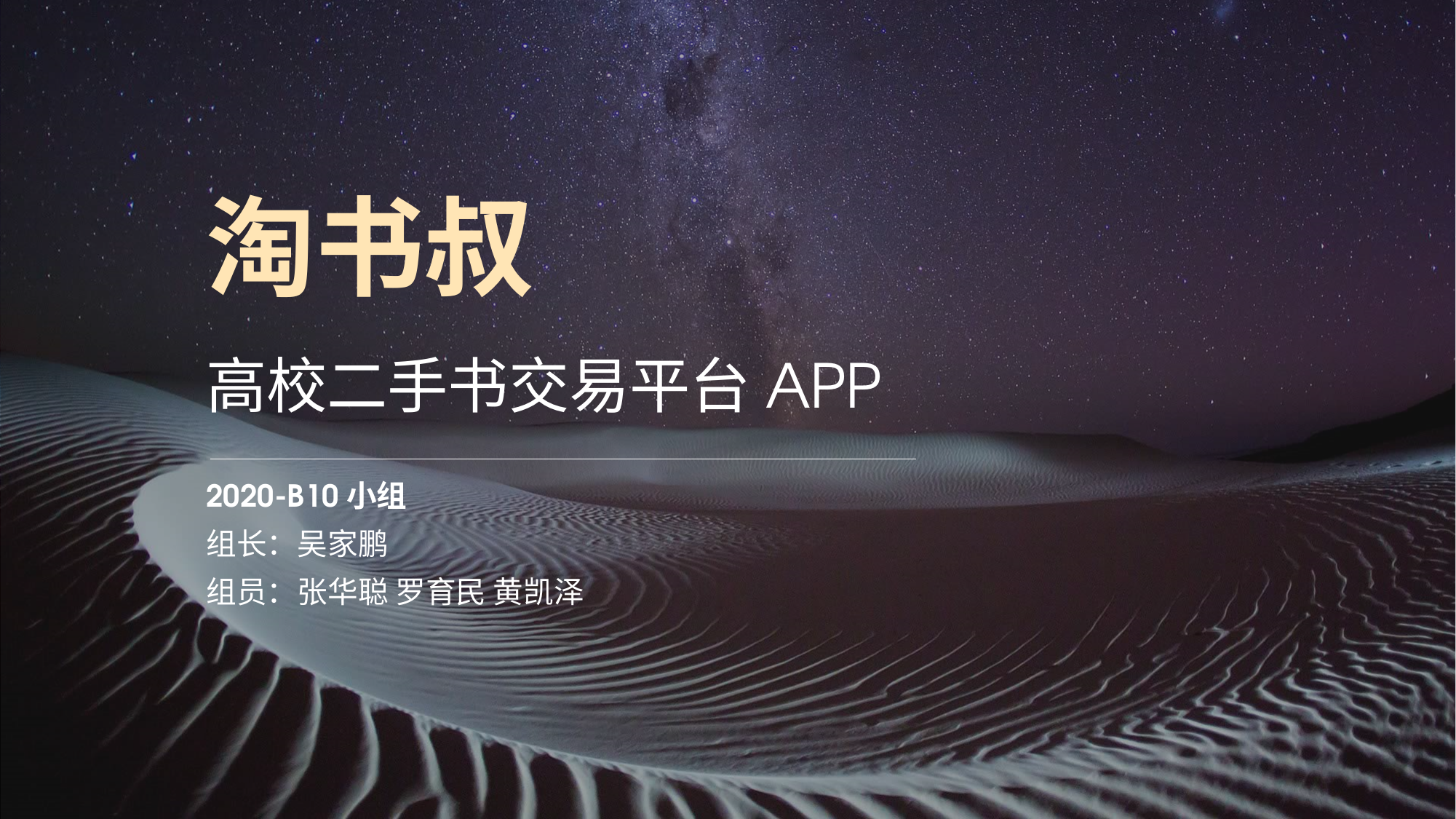

淘书叔
高校二手书交易平台APP
2020-B10小组
组长：吴家鹏
组员：张华聪 罗育民 黄凯泽